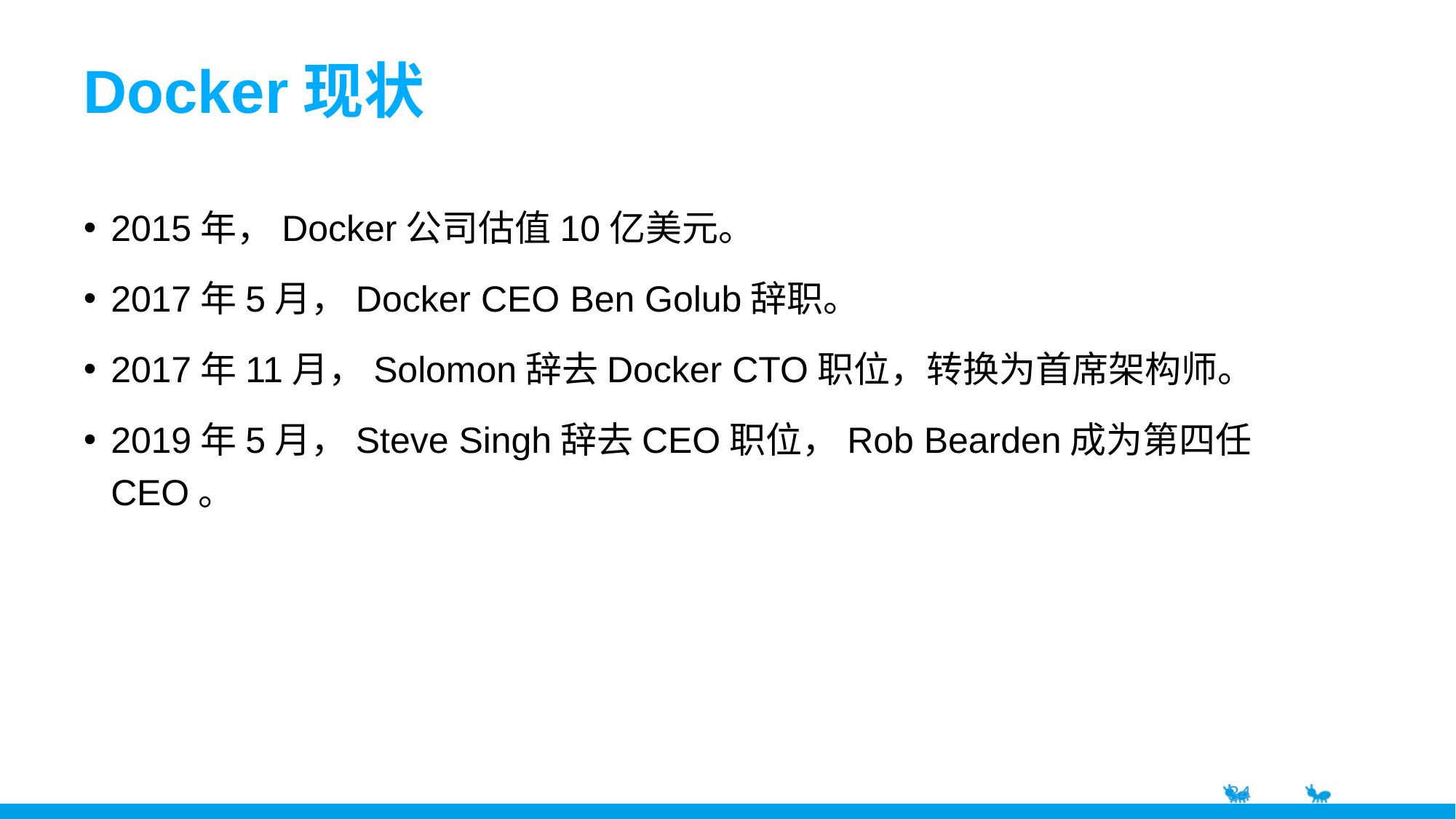

# Docker现状
2015年，Docker公司估值10亿美元。
2017年5月，Docker CEO Ben Golub辞职。
2017年11月，Solomon辞去Docker CTO职位，转换为首席架构师。
2019年5月，Steve Singh辞去CEO职位，Rob Bearden成为第四任CEO。